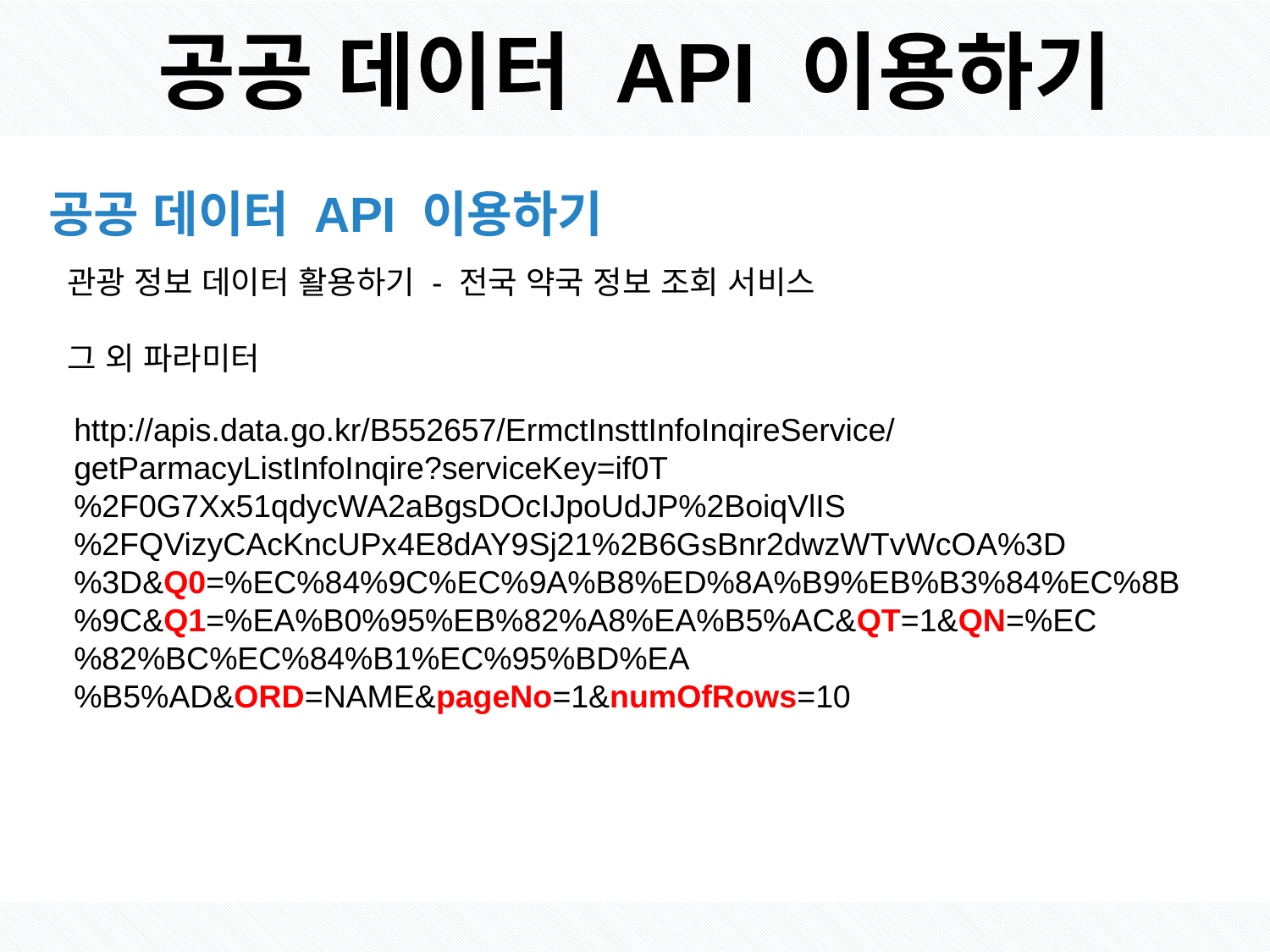

# 공공 데이터 API 이용하기
공공 데이터 API 이용하기
관광 정보 데이터 활용하기 - 전국 약국 정보 조회 서비스

그 외 파라미터
http://apis.data.go.kr/B552657/ErmctInsttInfoInqireService/getParmacyListInfoInqire?serviceKey=if0T%2F0G7Xx51qdycWA2aBgsDOcIJpoUdJP%2BoiqVlIS%2FQVizyCAcKncUPx4E8dAY9Sj21%2B6GsBnr2dwzWTvWcOA%3D%3D&Q0=%EC%84%9C%EC%9A%B8%ED%8A%B9%EB%B3%84%EC%8B%9C&Q1=%EA%B0%95%EB%82%A8%EA%B5%AC&QT=1&QN=%EC%82%BC%EC%84%B1%EC%95%BD%EA%B5%AD&ORD=NAME&pageNo=1&numOfRows=10